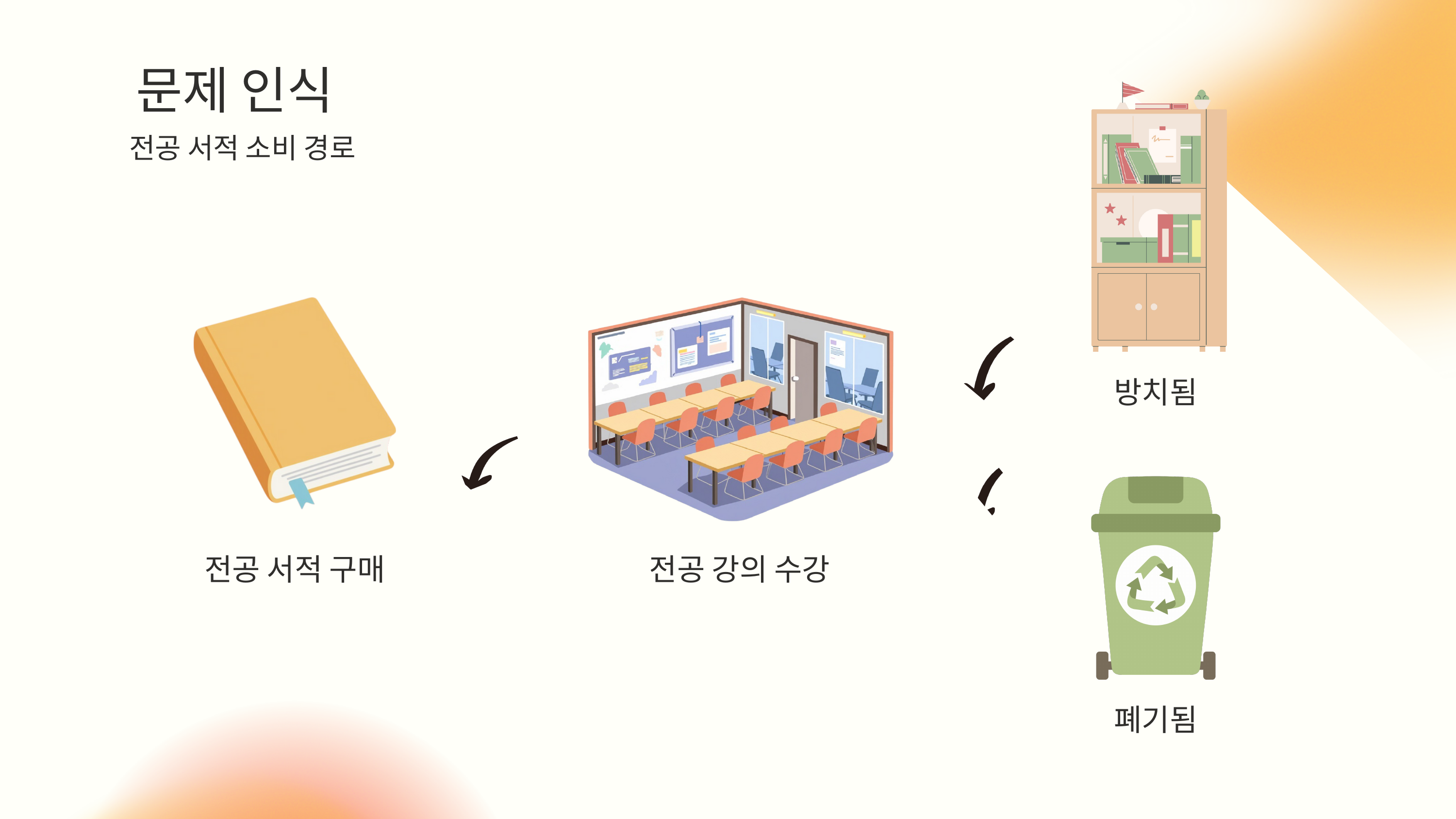

문제 인식

전공 서적 소비 경로

방치됨

전공 서적 구매
전공 강의 수강
폐기됨